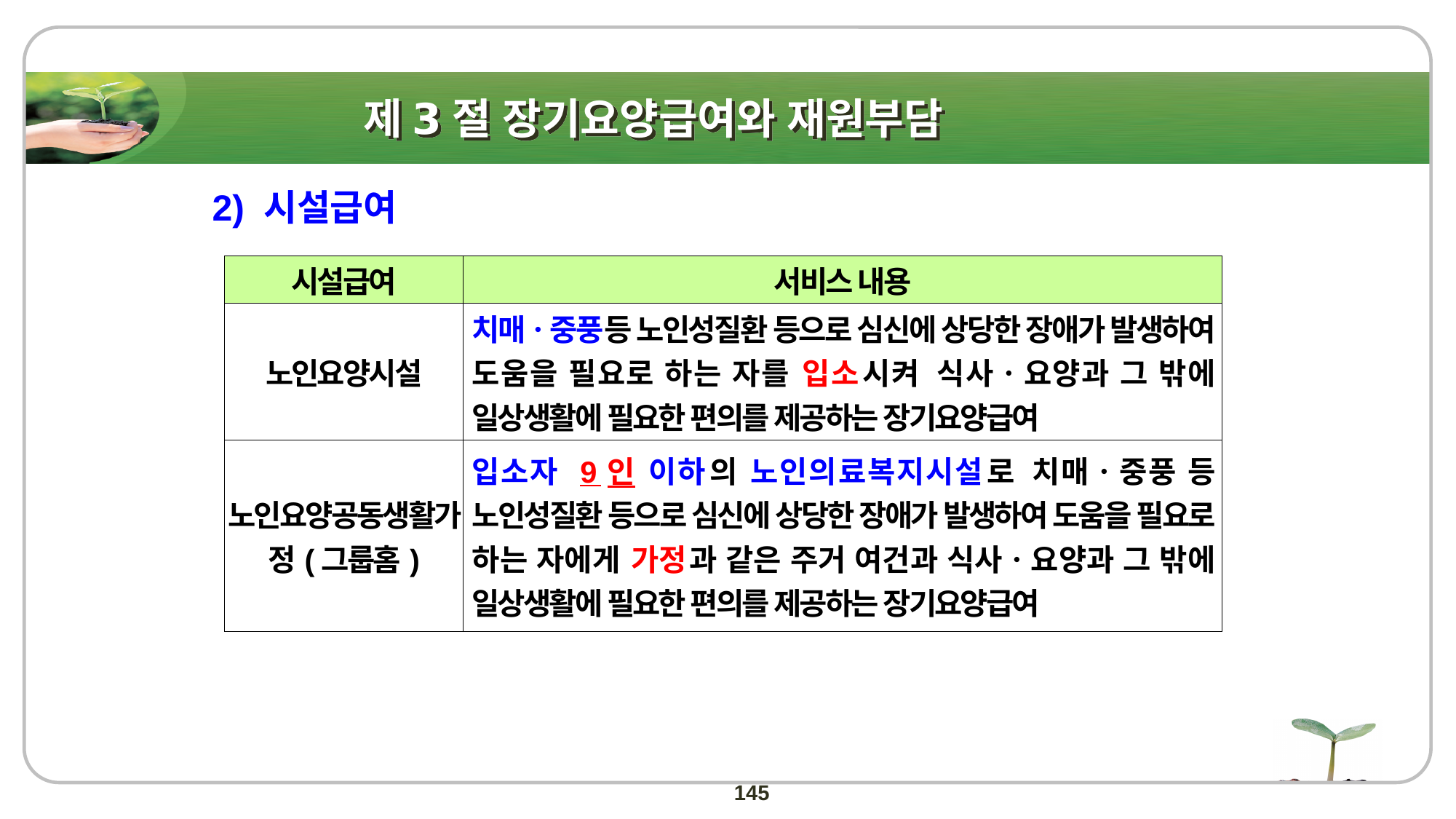

제3절 장기요양급여와 재원부담
2) 시설급여
| 시설급여 | 서비스 내용 |
| --- | --- |
| 노인요양시설 | 치매ㆍ중풍등 노인성질환 등으로 심신에 상당한 장애가 발생하여 도움을 필요로 하는 자를 입소시켜 식사ㆍ요양과 그 밖에 일상생활에 필요한 편의를 제공하는 장기요양급여 |
| 노인요양공동생활가정(그룹홈) | 입소자 9인 이하의 노인의료복지시설로 치매ㆍ중풍 등 노인성질환 등으로 심신에 상당한 장애가 발생하여 도움을 필요로 하는 자에게 가정과 같은 주거 여건과 식사ㆍ요양과 그 밖에 일상생활에 필요한 편의를 제공하는 장기요양급여 |
145